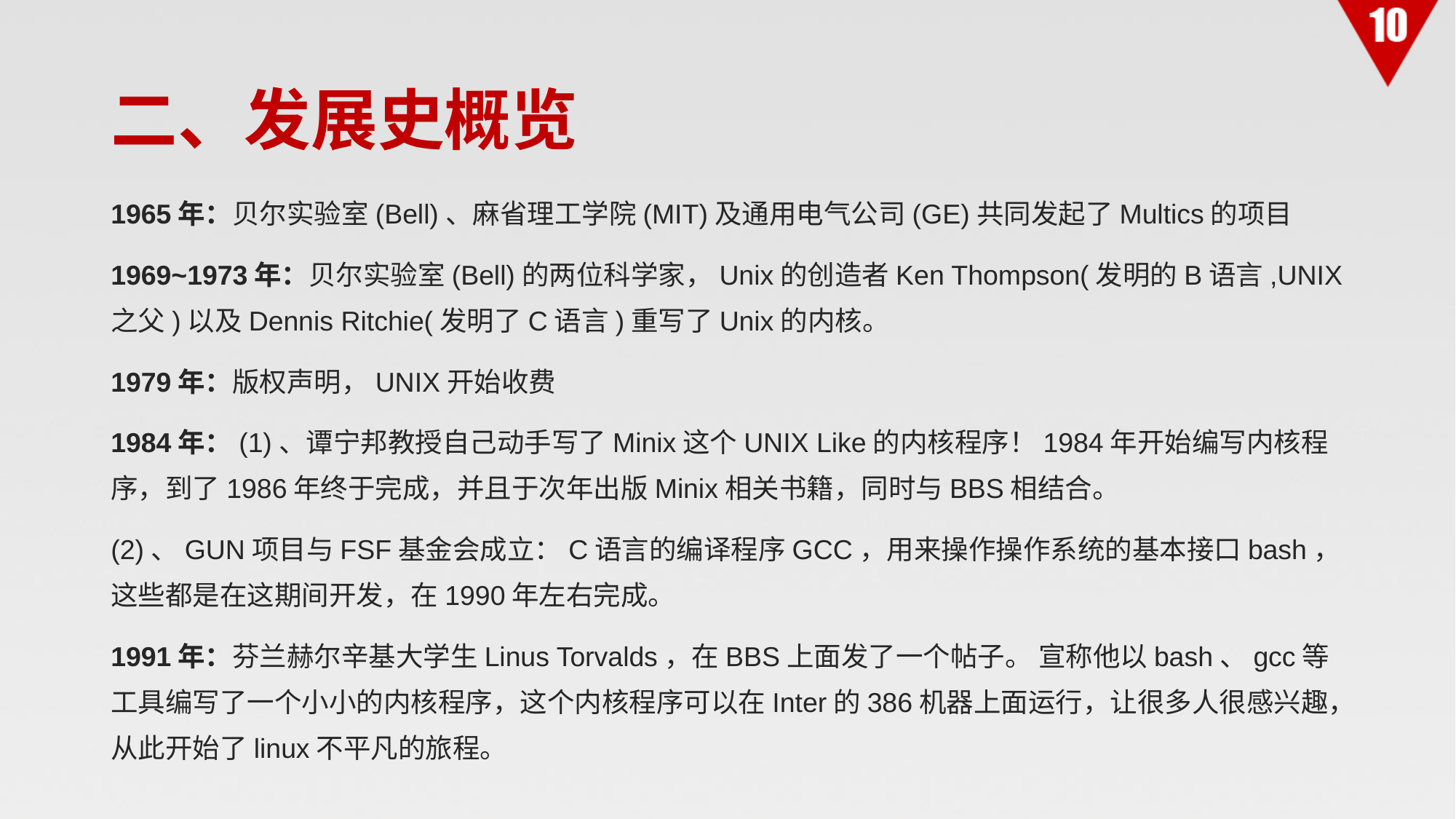

# 二、发展史概览
1965年：贝尔实验室(Bell)、麻省理工学院(MIT)及通用电气公司(GE)共同发起了Multics的项目
1969~1973年：贝尔实验室(Bell)的两位科学家，Unix的创造者Ken Thompson(发明的B语言,UNIX之父)以及Dennis Ritchie(发明了C语言)重写了Unix的内核。
1979年：版权声明，UNIX开始收费
1984年：(1)、谭宁邦教授自己动手写了Minix这个UNIX Like的内核程序！1984年开始编写内核程序，到了1986年终于完成，并且于次年出版Minix相关书籍，同时与BBS相结合。
(2)、GUN项目与FSF基金会成立：C语言的编译程序GCC，用来操作操作系统的基本接口bash，这些都是在这期间开发，在1990年左右完成。
1991年：芬兰赫尔辛基大学生Linus Torvalds，在BBS上面发了一个帖子。 宣称他以bash、gcc等工具编写了一个小小的内核程序，这个内核程序可以在Inter的386机器上面运行，让很多人很感兴趣，从此开始了linux不平凡的旅程。